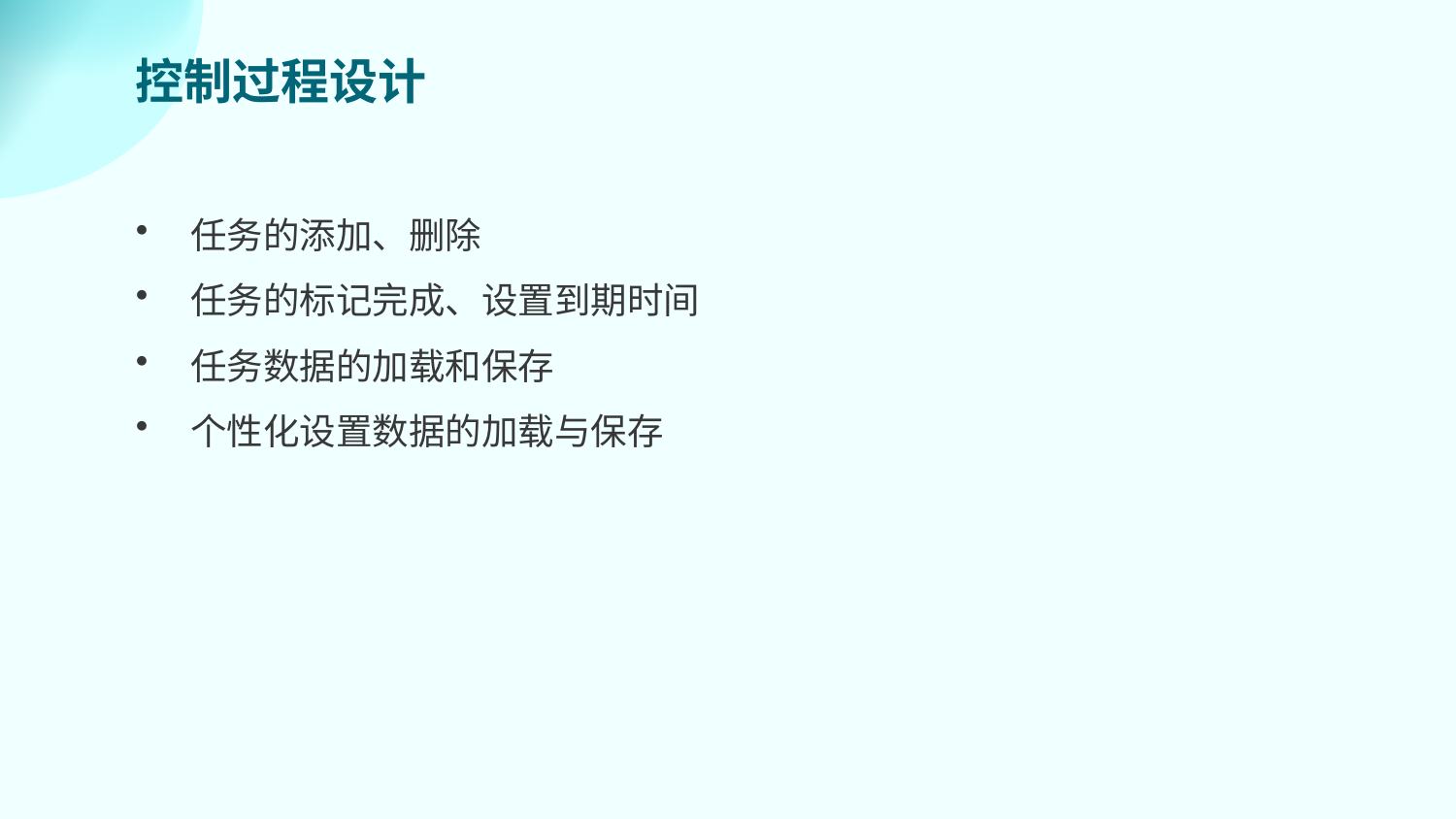

控制过程设计
任务的添加、删除
任务的标记完成、设置到期时间
任务数据的加载和保存
个性化设置数据的加载与保存